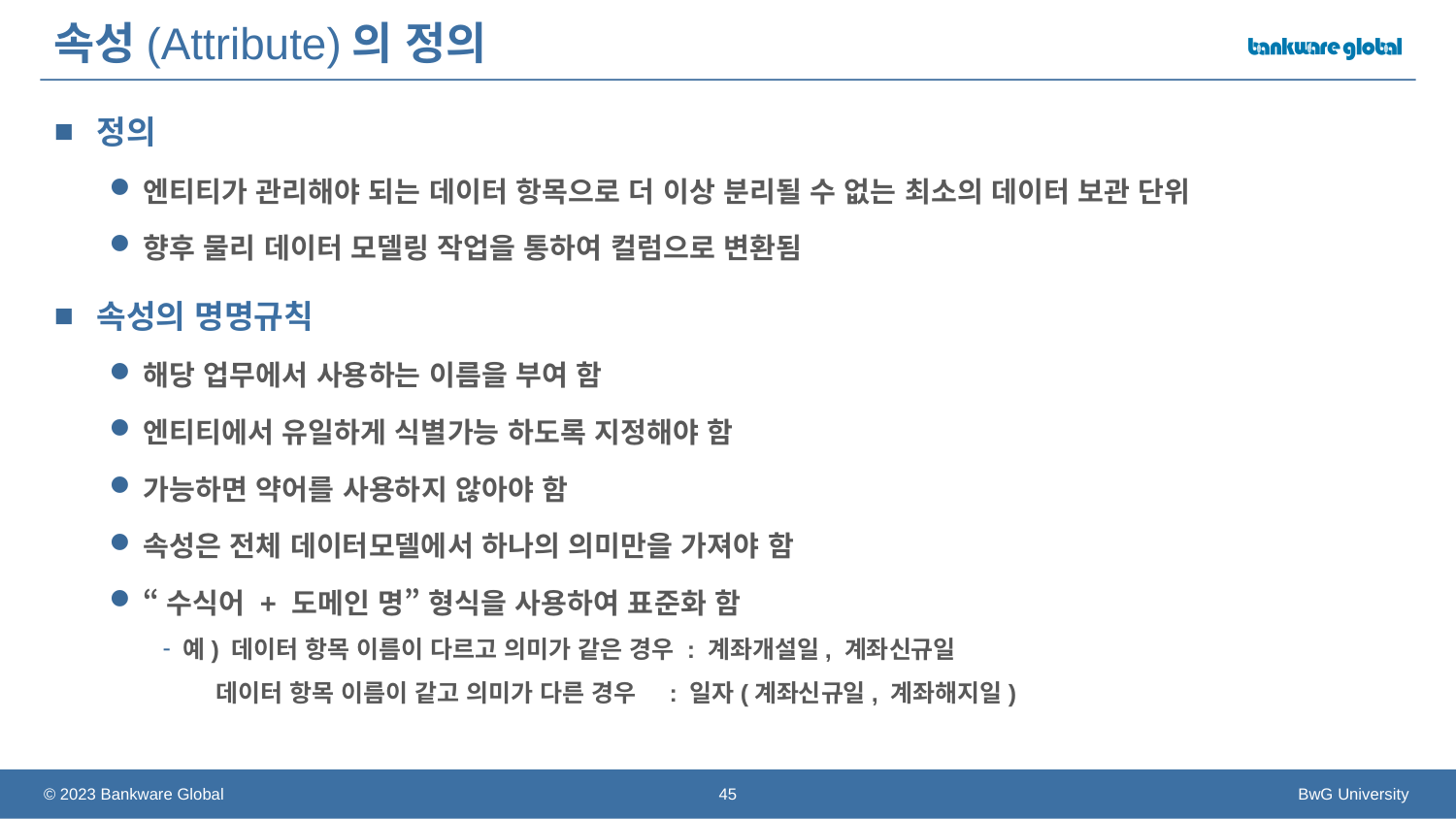

# 속성(Attribute)의 정의
정의
엔티티가 관리해야 되는 데이터 항목으로 더 이상 분리될 수 없는 최소의 데이터 보관 단위
향후 물리 데이터 모델링 작업을 통하여 컬럼으로 변환됨
속성의 명명규칙
해당 업무에서 사용하는 이름을 부여 함
엔티티에서 유일하게 식별가능 하도록 지정해야 함
가능하면 약어를 사용하지 않아야 함
속성은 전체 데이터모델에서 하나의 의미만을 가져야 함
“수식어 + 도메인 명” 형식을 사용하여 표준화 함
예) 데이터 항목 이름이 다르고 의미가 같은 경우 : 계좌개설일, 계좌신규일
       데이터 항목 이름이 같고 의미가 다른 경우    : 일자(계좌신규일, 계좌해지일)

45